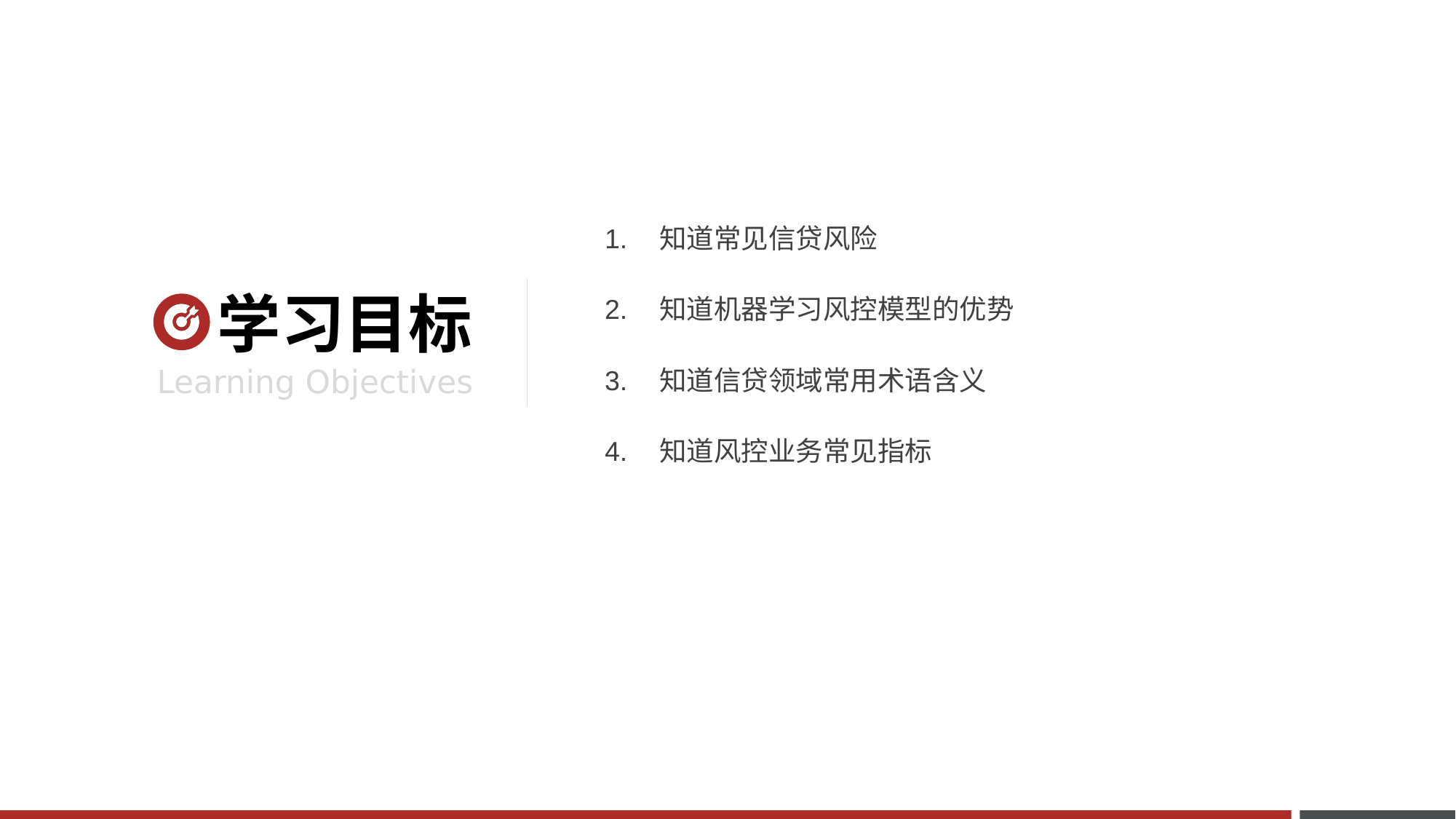

知道常见信贷风险
知道机器学习风控模型的优势
知道信贷领域常用术语含义
知道风控业务常见指标